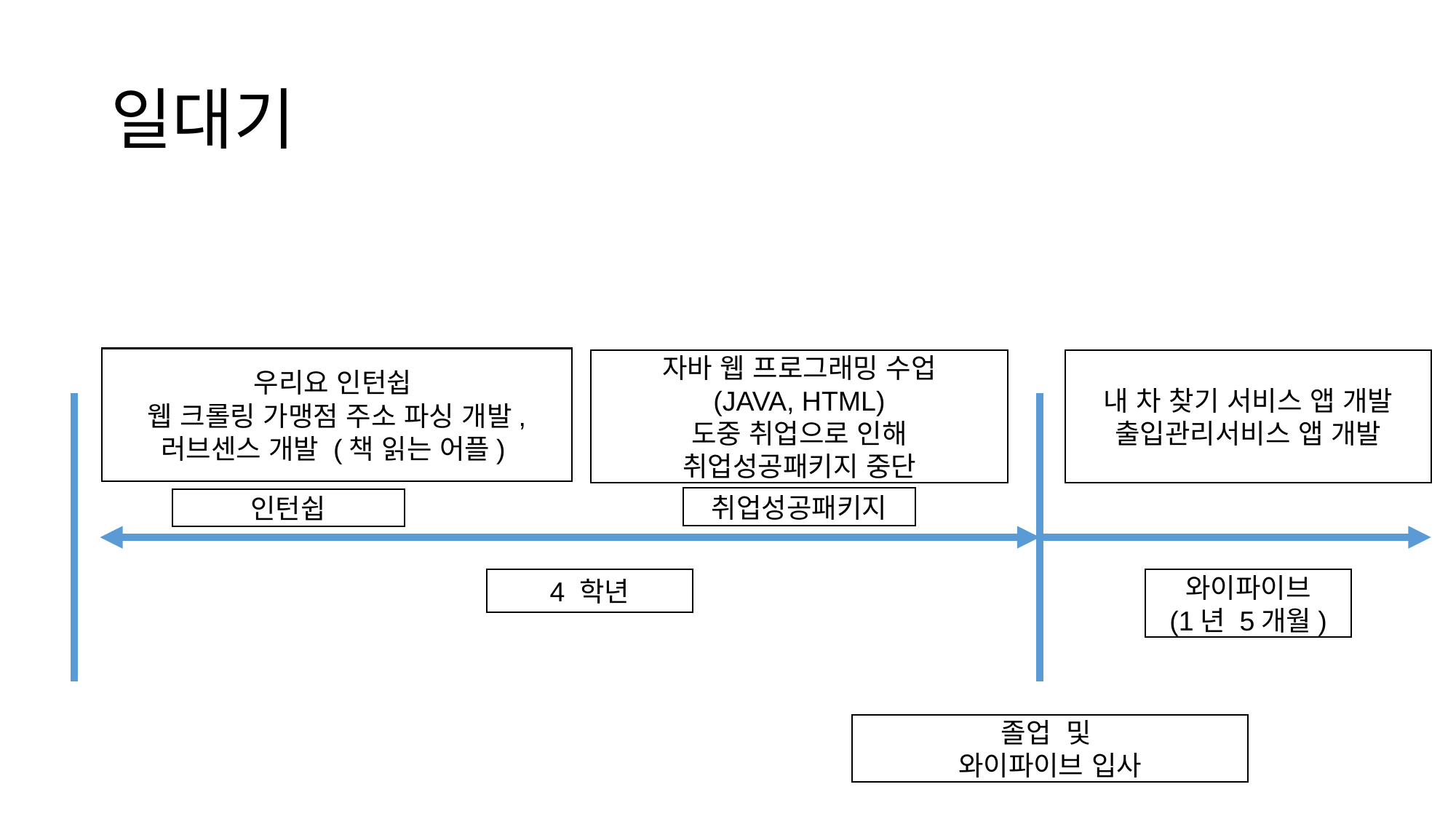

일대기
우리요 인턴쉽
웹 크롤링 가맹점 주소 파싱 개발,
러브센스 개발 (책 읽는 어플)
내 차 찾기 서비스 앱 개발
출입관리서비스 앱 개발
자바 웹 프로그래밍 수업
(JAVA, HTML)
도중 취업으로 인해 취업성공패키지 중단
취업성공패키지
인턴쉽
와이파이브
(1년 5개월)
4 학년
졸업  및
와이파이브 입사